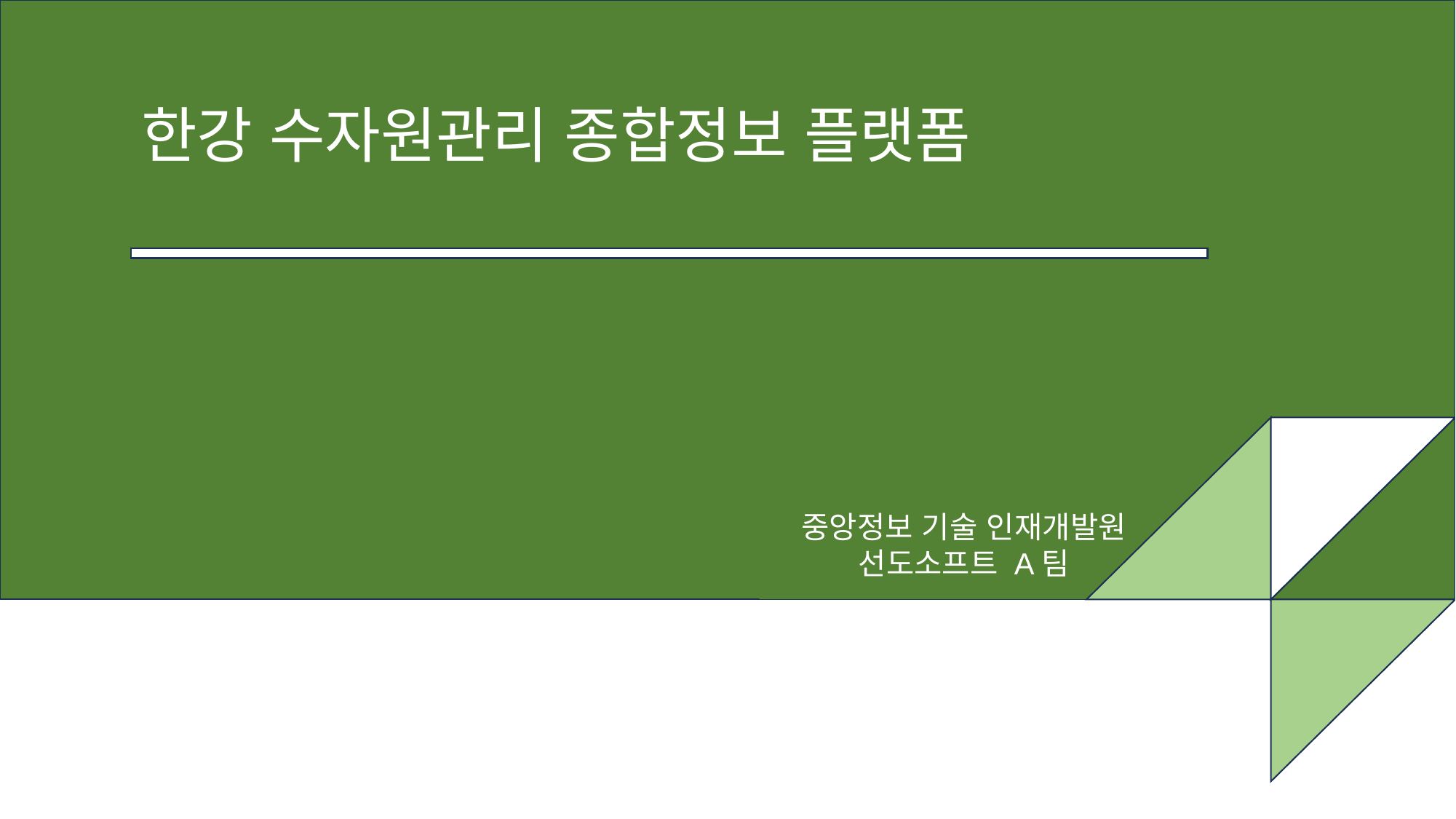

한강 수자원관리 종합정보 플랫폼

중앙정보 기술 인재개발원
선도소프트 A팀